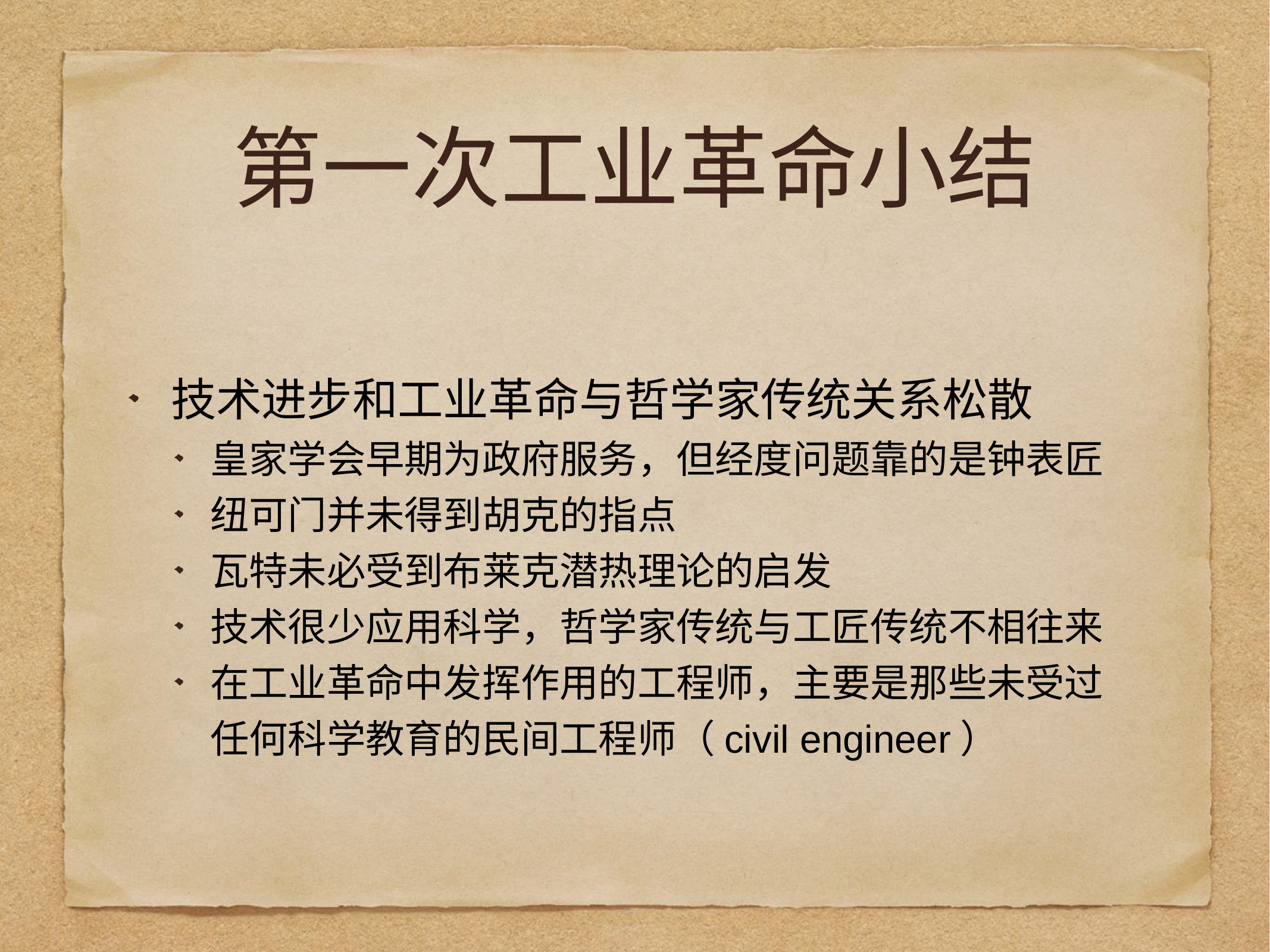

# 第一次工业革命小结
技术进步和工业革命与哲学家传统关系松散
皇家学会早期为政府服务，但经度问题靠的是钟表匠
纽可门并未得到胡克的指点
瓦特未必受到布莱克潜热理论的启发
技术很少应用科学，哲学家传统与工匠传统不相往来
在工业革命中发挥作用的工程师，主要是那些未受过任何科学教育的民间工程师（civil engineer）